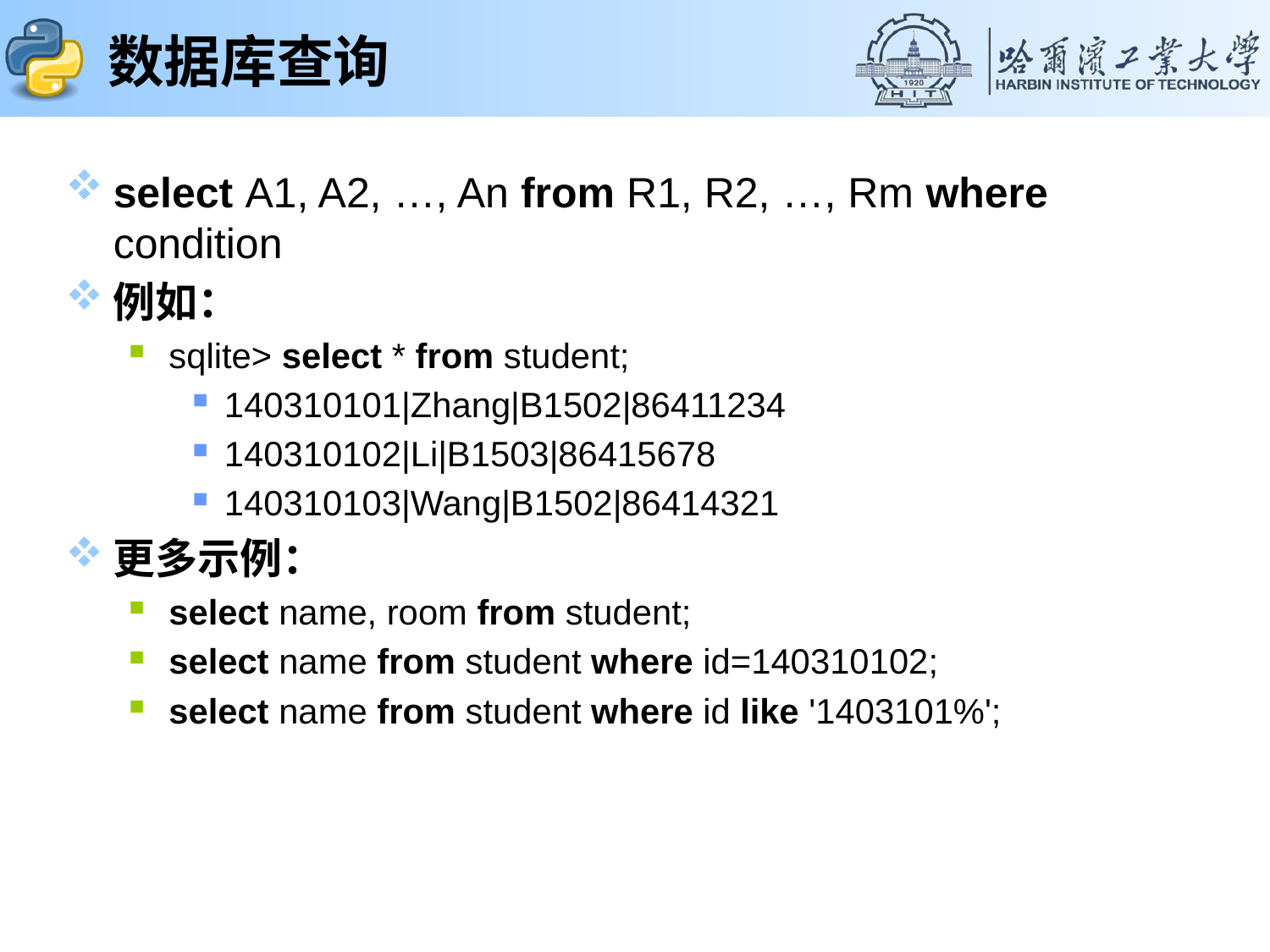

# 数据库查询
select A1, A2, …, An from R1, R2, …, Rm where condition
例如：
sqlite> select * from student;
140310101|Zhang|B1502|86411234
140310102|Li|B1503|86415678
140310103|Wang|B1502|86414321
更多示例：
select name, room from student;
select name from student where id=140310102;
select name from student where id like '1403101%';